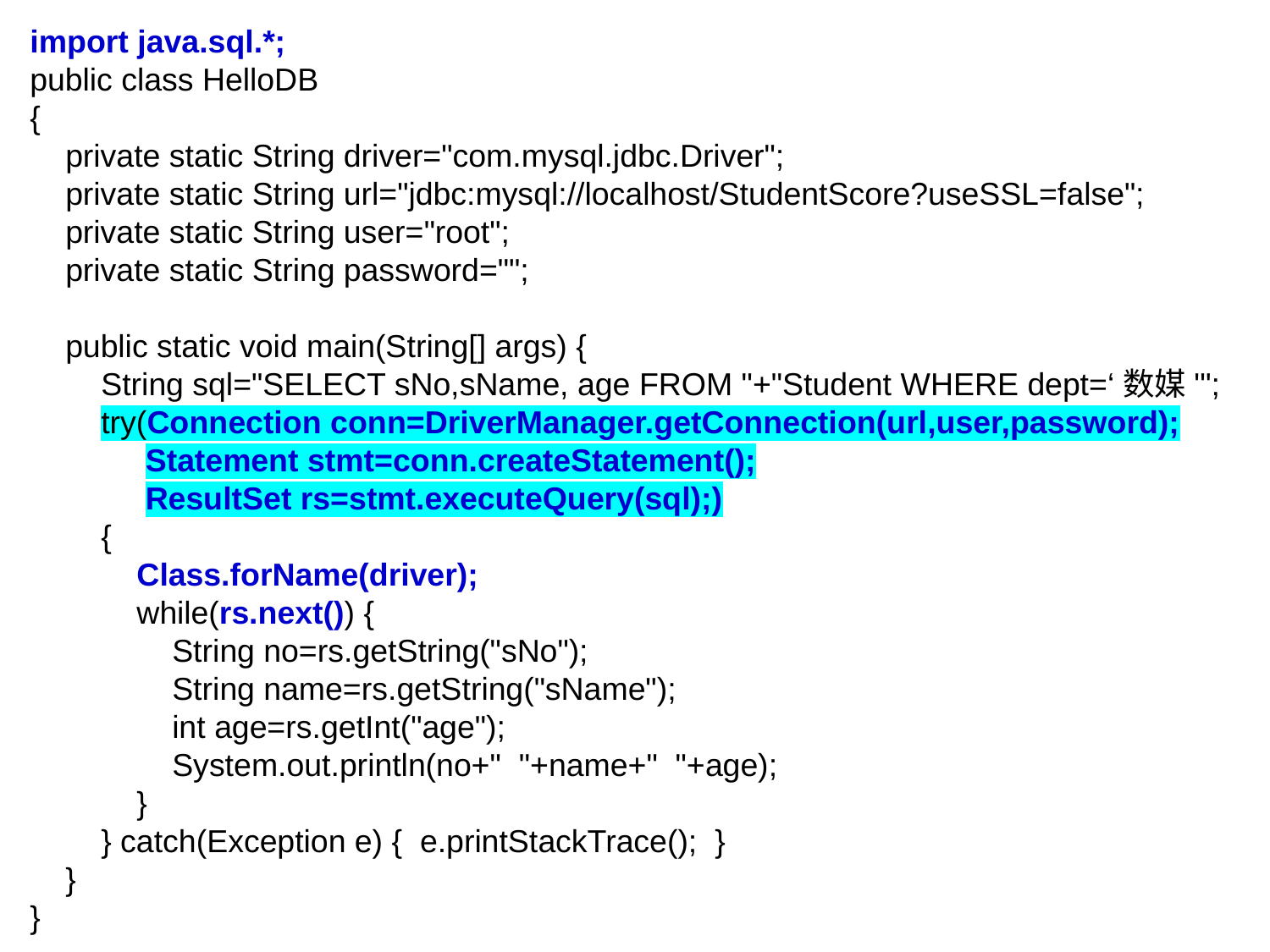

import java.sql.*;
public class HelloDB
{
    private static String driver="com.mysql.jdbc.Driver";
    private static String url="jdbc:mysql://localhost/StudentScore?useSSL=false";
    private static String user="root";
    private static String password="";

    public static void main(String[] args) {
        String sql="SELECT sNo,sName, age FROM "+"Student WHERE dept=‘数媒'";
        try(Connection conn=DriverManager.getConnection(url,user,password);
             Statement stmt=conn.createStatement();
             ResultSet rs=stmt.executeQuery(sql);)
        {
            Class.forName(driver);
            while(rs.next()) {
                String no=rs.getString("sNo");
                String name=rs.getString("sName");
                int age=rs.getInt("age");
                System.out.println(no+"  "+name+"  "+age);
            }
        } catch(Exception e) {  e.printStackTrace();  }
    }
}